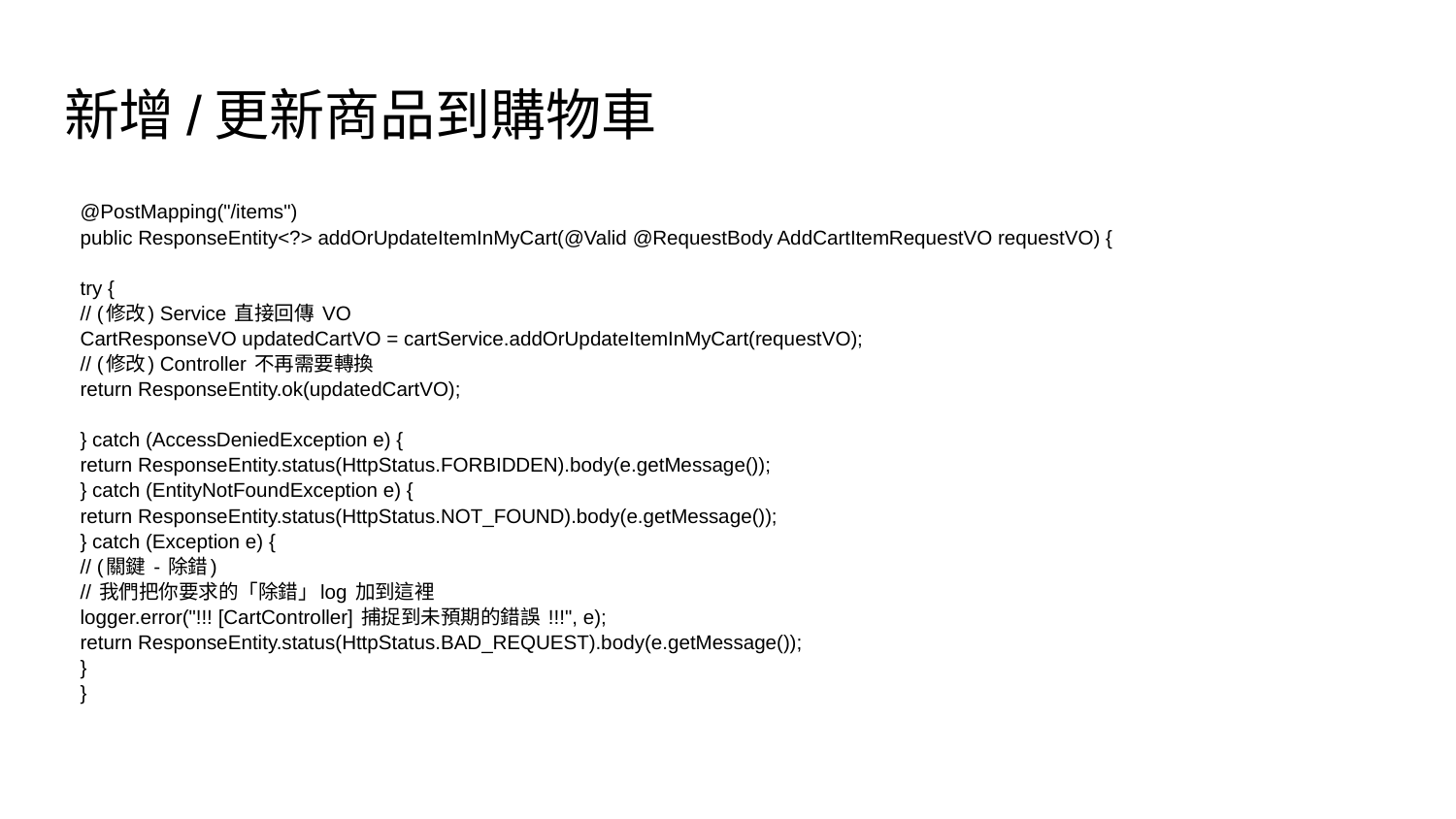

# 新增/更新商品到購物車
@PostMapping("/items")
	public ResponseEntity<?> addOrUpdateItemInMyCart(@Valid @RequestBody AddCartItemRequestVO requestVO) {

		try {
			// (修改) Service 直接回傳 VO
			CartResponseVO updatedCartVO = cartService.addOrUpdateItemInMyCart(requestVO);
			// (修改) Controller 不再需要轉換
			return ResponseEntity.ok(updatedCartVO);

		} catch (AccessDeniedException e) {
			return ResponseEntity.status(HttpStatus.FORBIDDEN).body(e.getMessage());
		} catch (EntityNotFoundException e) {
			return ResponseEntity.status(HttpStatus.NOT_FOUND).body(e.getMessage());
		} catch (Exception e) {
			// (關鍵 - 除錯)
			// 我們把你要求的「除錯」log 加到這裡
			logger.error("!!! [CartController] 捕捉到未預期的錯誤 !!!", e);
			return ResponseEntity.status(HttpStatus.BAD_REQUEST).body(e.getMessage());
		}
	}